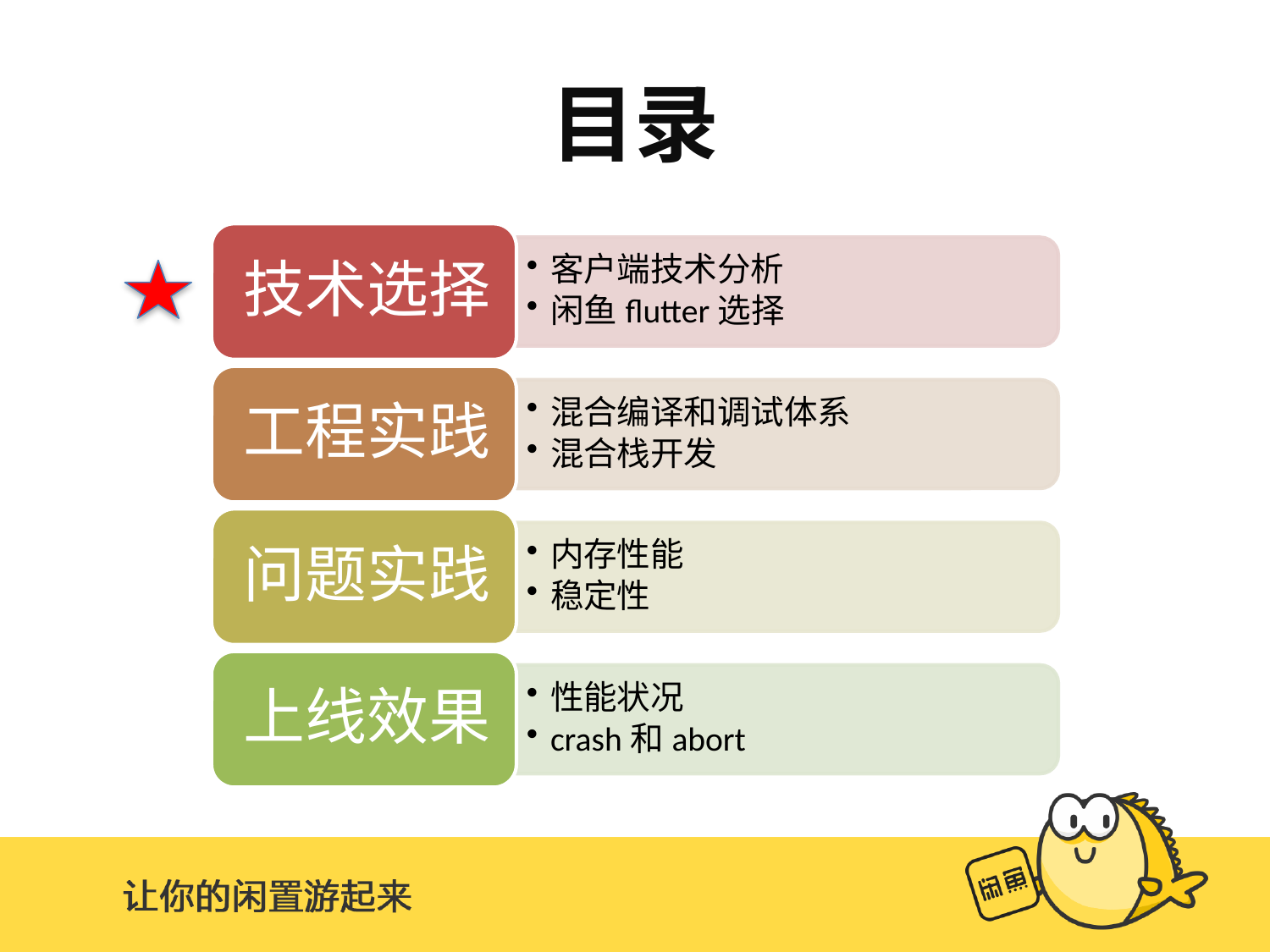

目录
客户端技术分析
闲鱼flutter选择
技术选择
混合编译和调试体系
混合栈开发
工程实践
内存性能
稳定性
问题实践
性能状况
crash和abort
上线效果